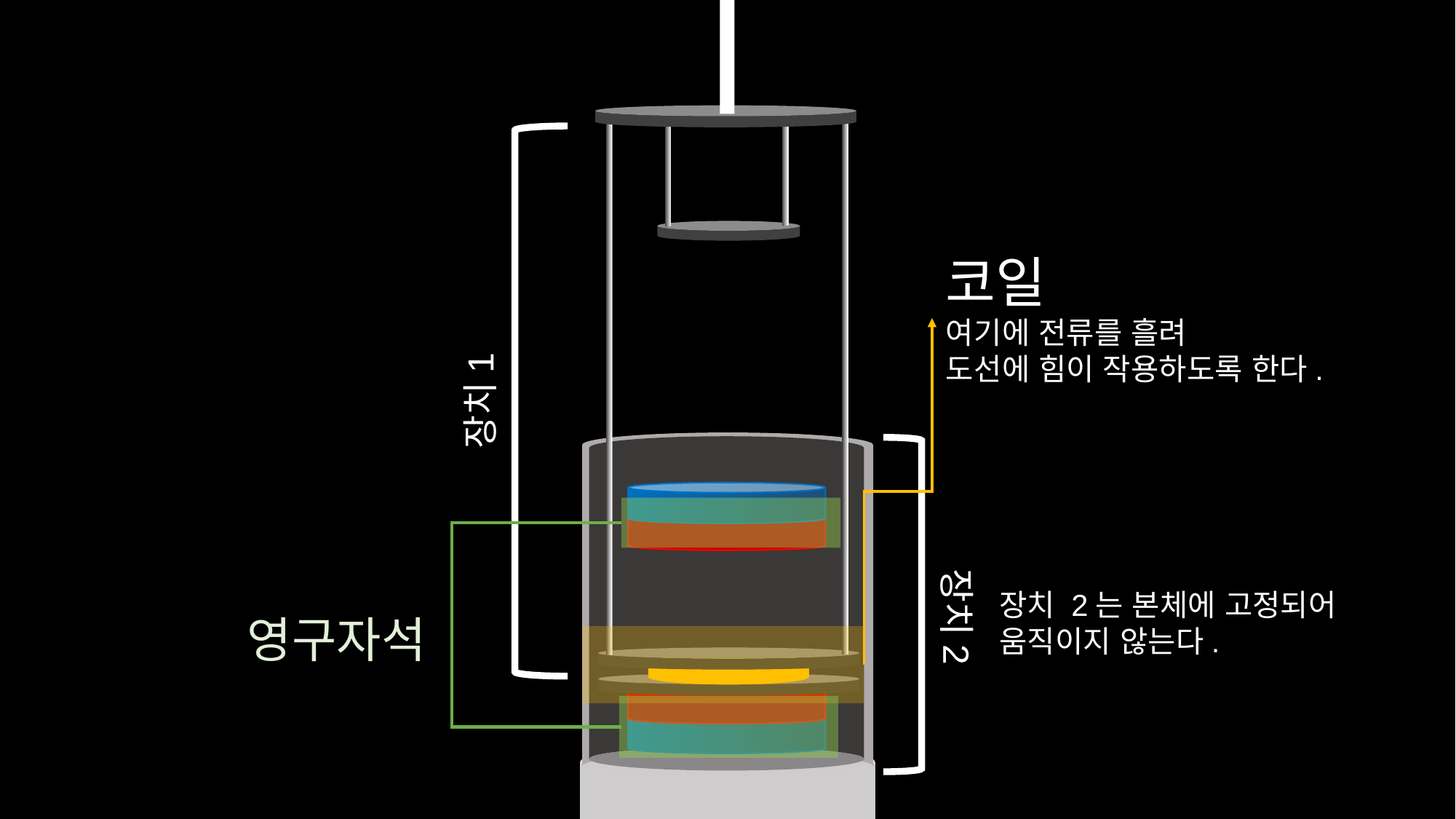

장치1
코일
여기에 전류를 흘려
도선에 힘이 작용하도록 한다.

장치2

장치 2는 본체에 고정되어
움직이지 않는다.
영구자석